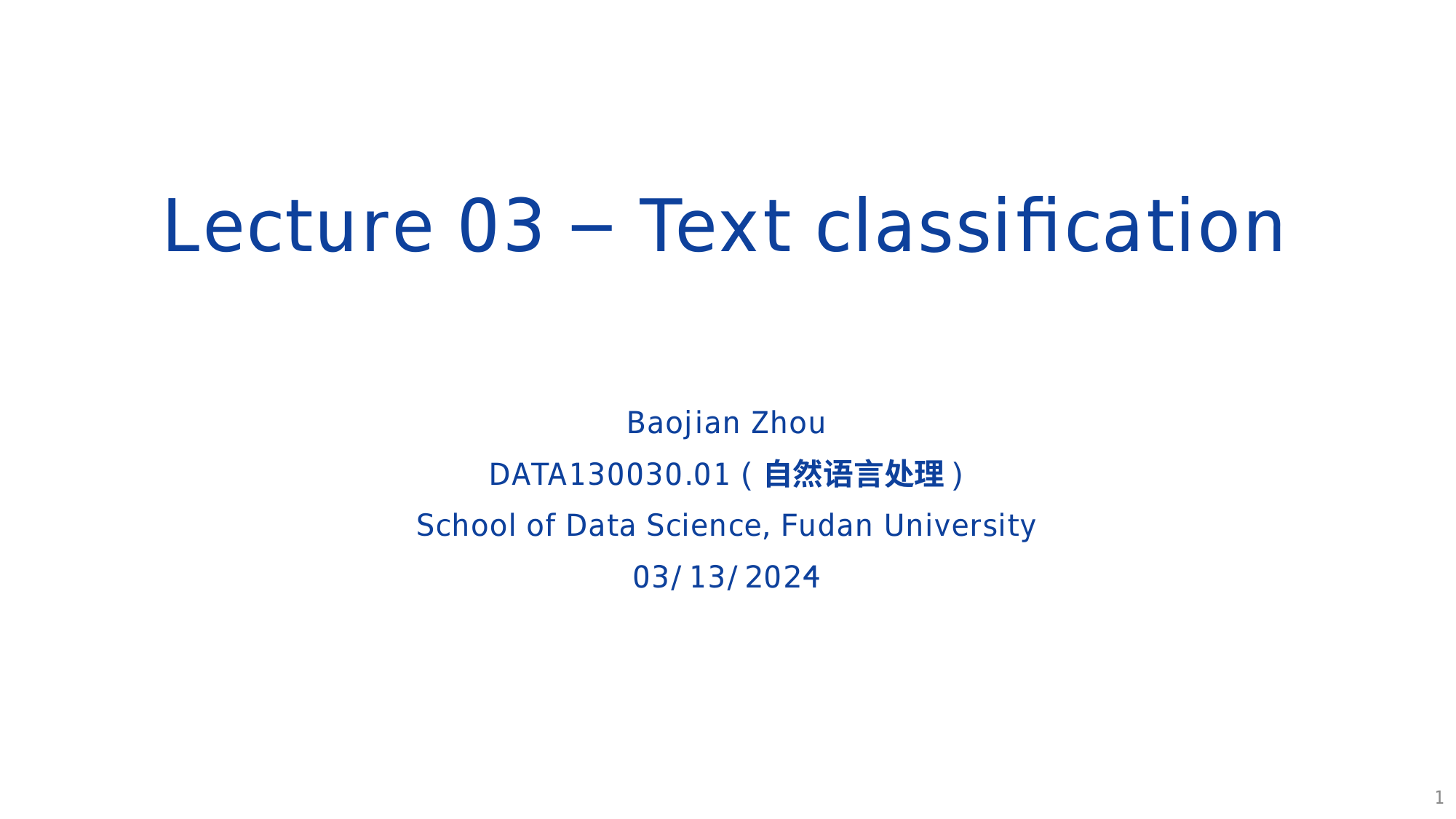

# Lecture 03 – Text classification
Baojian Zhou
DATA130030.01 (自然语言处理)
School of Data Science, Fudan University
03/13/2024
1